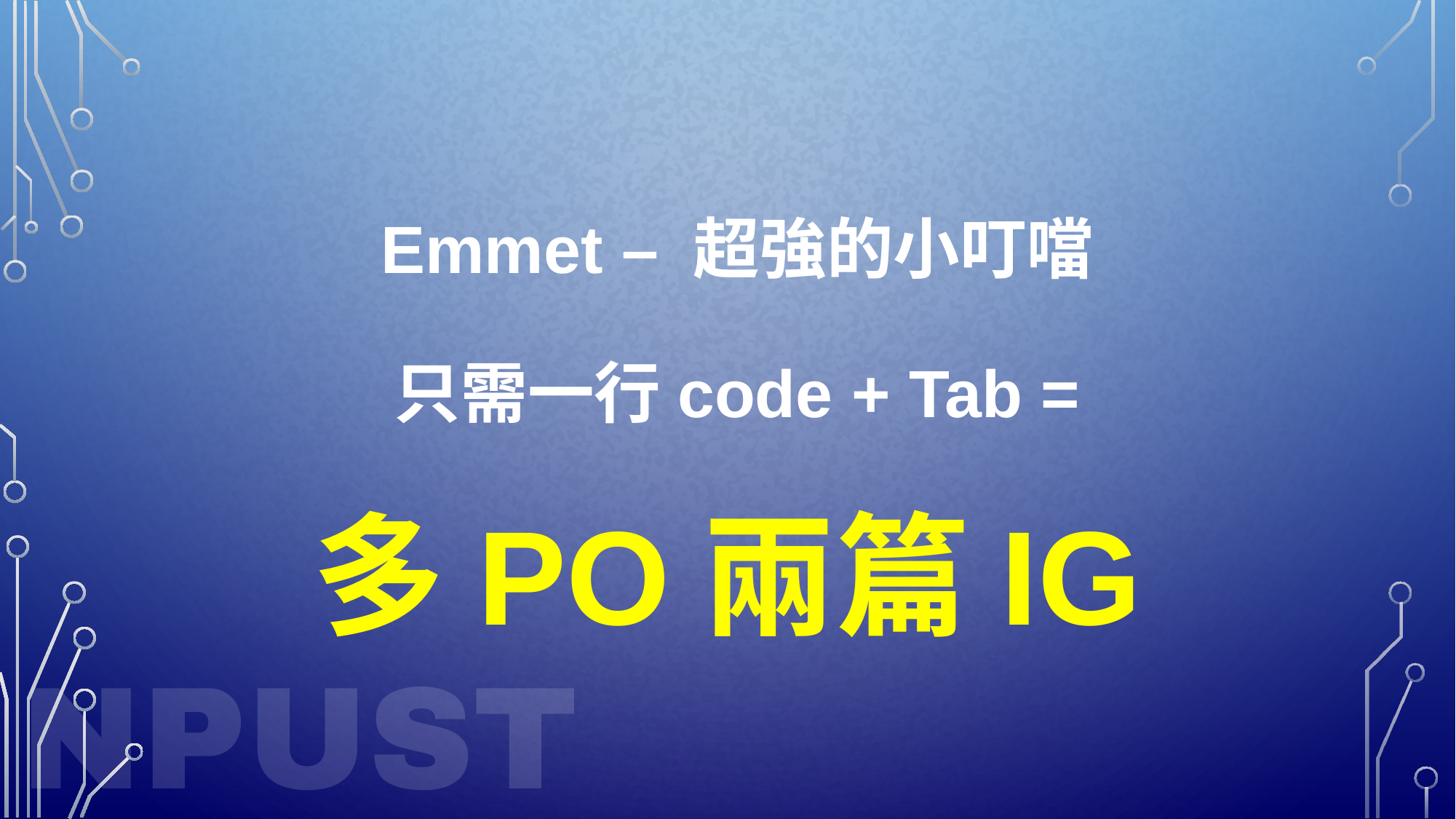

# Emmet – 超強的小叮噹 只需一行code + Tab =
多PO兩篇IG